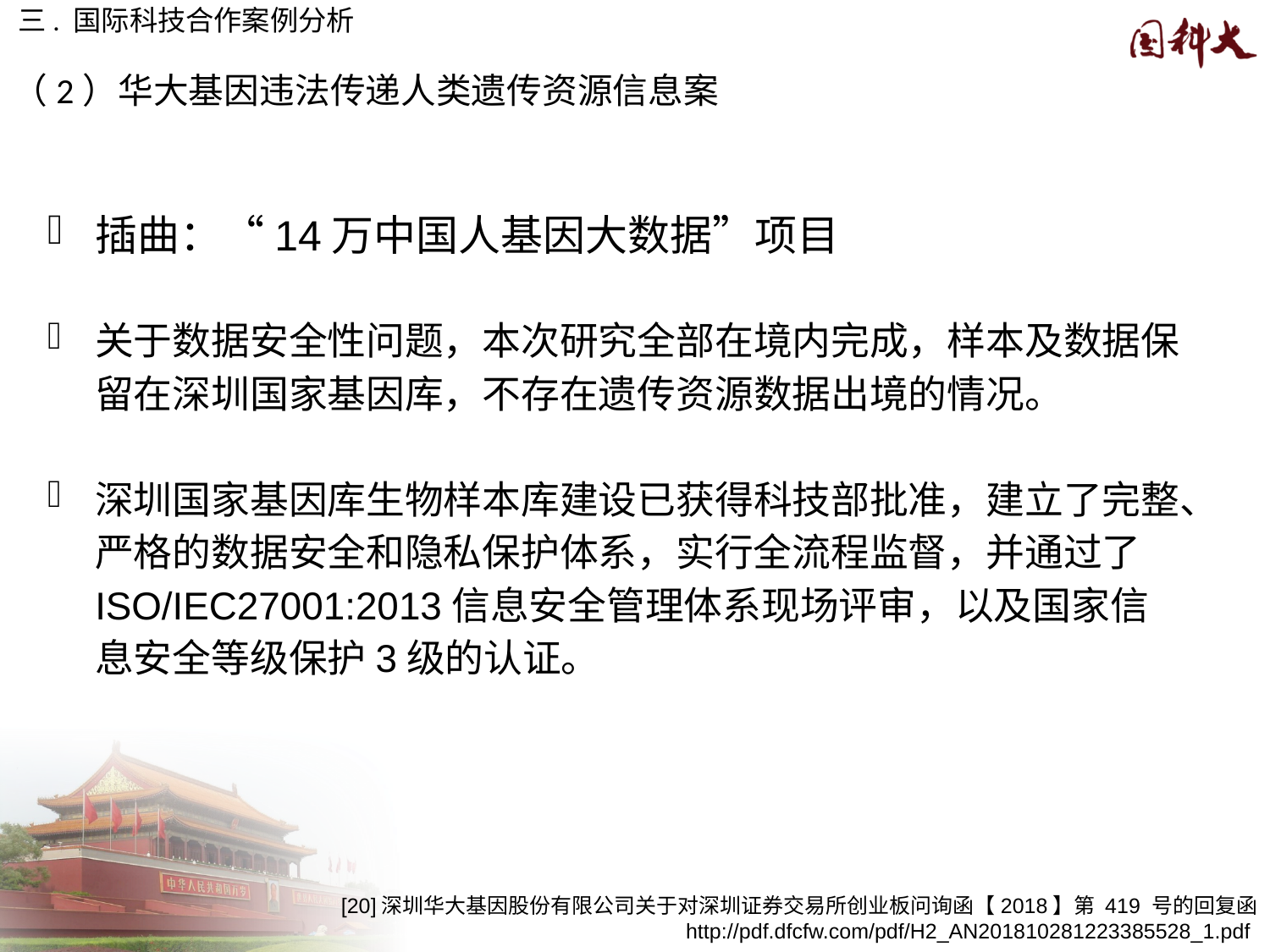

三. 国际科技合作案例分析
（2）华大基因违法传递人类遗传资源信息案

插曲：“14万中国人基因大数据”项目

关于数据安全性问题，本次研究全部在境内完成，样本及数据保留在深圳国家基因库，不存在遗传资源数据出境的情况。

深圳国家基因库生物样本库建设已获得科技部批准，建立了完整、严格的数据安全和隐私保护体系，实行全流程监督，并通过了ISO/IEC27001:2013信息安全管理体系现场评审，以及国家信息安全等级保护3级的认证。
[20]深圳华大基因股份有限公司关于对深圳证券交易所创业板问询函【2018】第 419 号的回复函  http://pdf.dfcfw.com/pdf/H2_AN201810281223385528_1.pdf